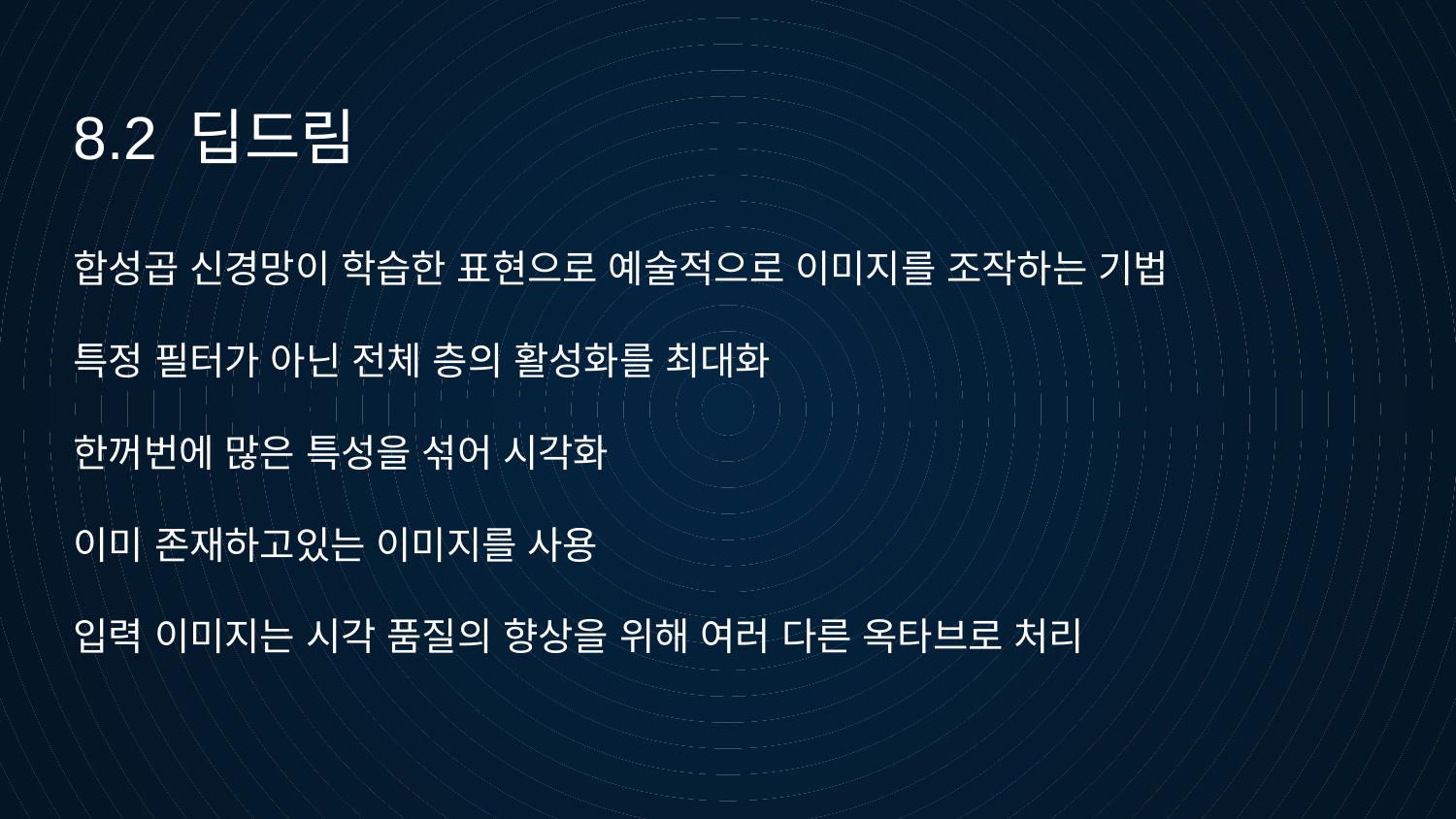

8.2 딥드림
합성곱 신경망이 학습한 표현으로 예술적으로 이미지를 조작하는 기법
특정 필터가 아닌 전체 층의 활성화를 최대화
한꺼번에 많은 특성을 섞어 시각화
이미 존재하고있는 이미지를 사용
입력 이미지는 시각 품질의 향상을 위해 여러 다른 옥타브로 처리